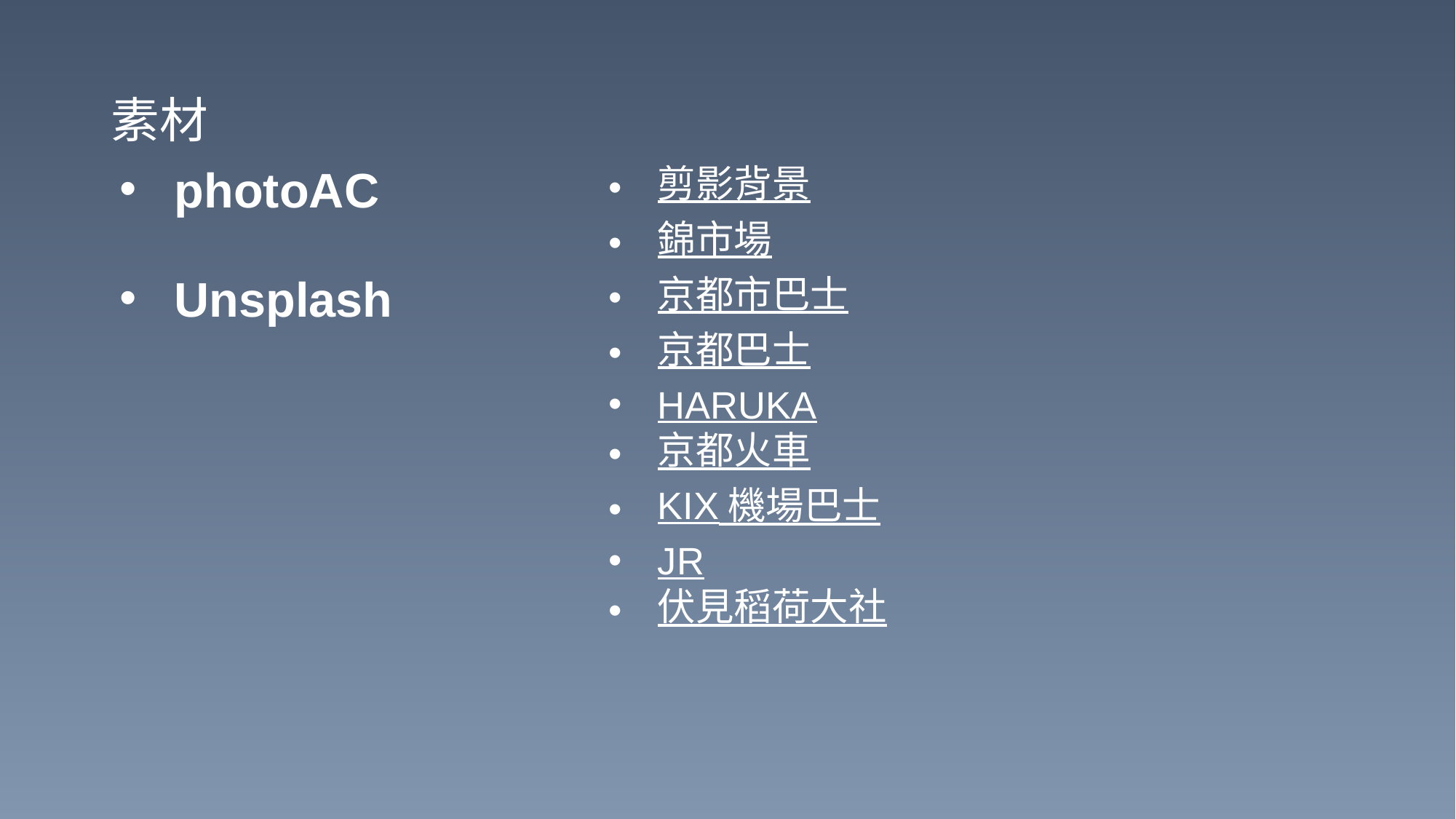

# 素材
photoAC

Unsplash

剪影背景
錦市場
京都市巴士
京都巴士
HARUKA
京都火車
KIX 機場巴士
JR
伏見稻荷大社